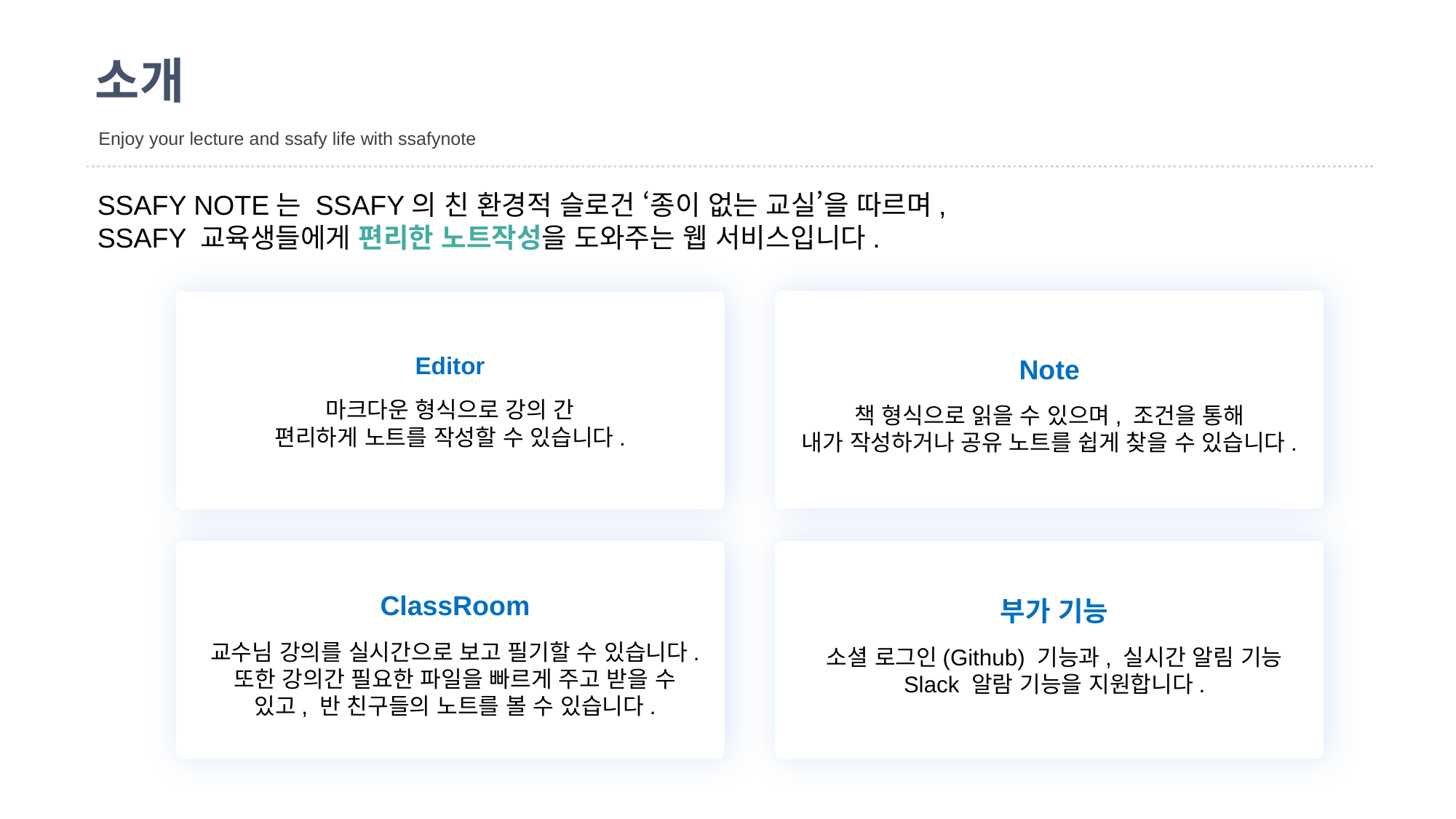

소개
Enjoy your lecture and ssafy life with ssafynote
SSAFY NOTE는 SSAFY의 친 환경적 슬로건 ‘종이 없는 교실’을 따르며,
SSAFY 교육생들에게 편리한 노트작성을 도와주는 웹 서비스입니다.

Note

책 형식으로 읽을 수 있으며, 조건을 통해
내가 작성하거나 공유 노트를 쉽게 찾을 수 있습니다.

Editor

마크다운 형식으로 강의 간
편리하게 노트를 작성할 수 있습니다.

ClassRoom

교수님 강의를 실시간으로 보고 필기할 수 있습니다.
또한 강의간 필요한 파일을 빠르게 주고 받을 수
있고, 반 친구들의 노트를 볼 수 있습니다.

부가 기능

소셜 로그인(Github) 기능과, 실시간 알림 기능
Slack 알람 기능을 지원합니다.